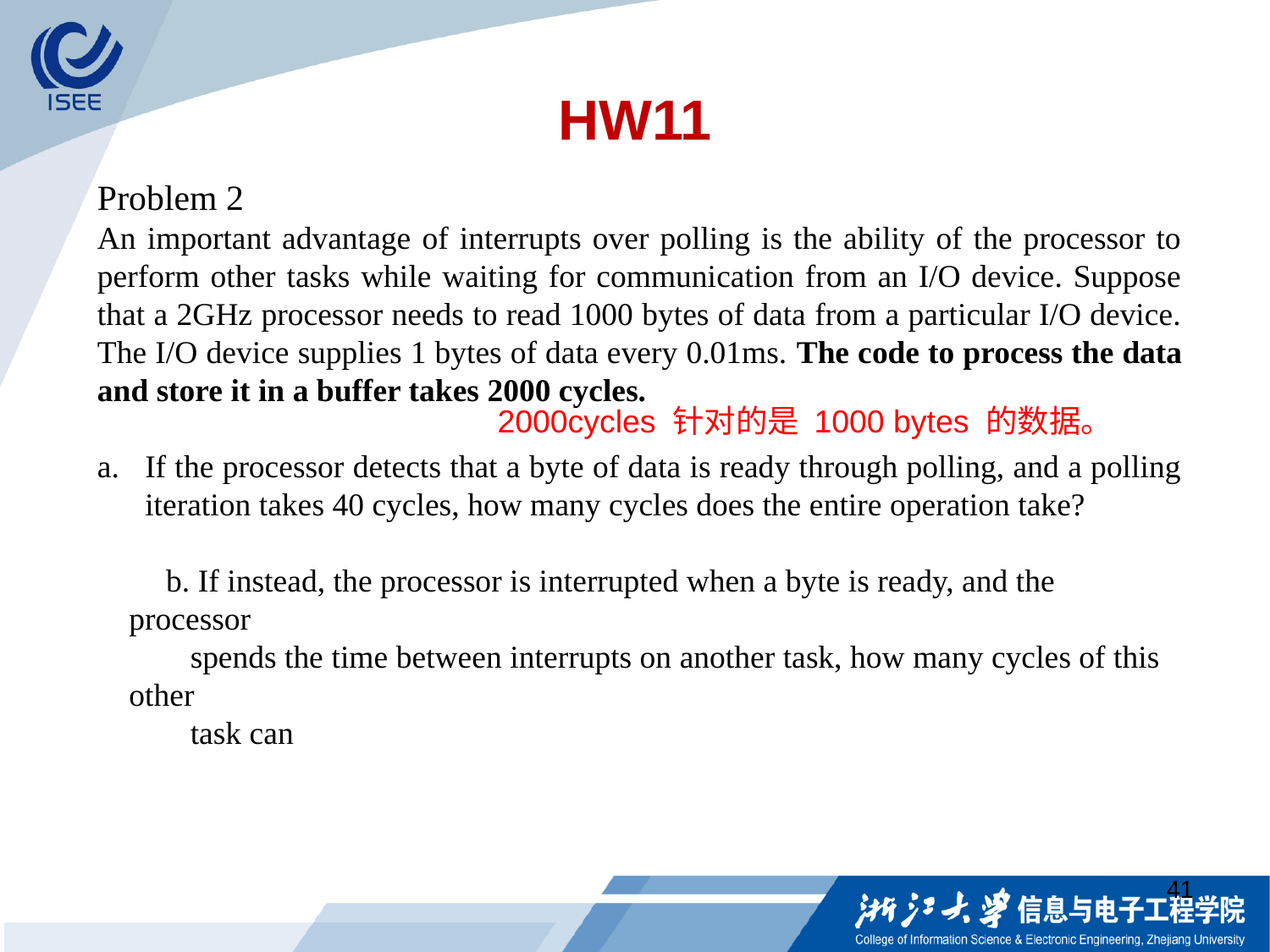

# HW11
Problem 2
An important advantage of interrupts over polling is the ability of the processor to perform other tasks while waiting for communication from an I/O device. Suppose that a 2GHz processor needs to read 1000 bytes of data from a particular I/O device. The I/O device supplies 1 bytes of data every 0.01ms. The code to process the data and store it in a buffer takes 2000 cycles.

If the processor detects that a byte of data is ready through polling, and a polling iteration takes 40 cycles, how many cycles does the entire operation take?

b. If instead, the processor is interrupted when a byte is ready, and the processor
   spends the time between interrupts on another task, how many cycles of this other
   task can
2000cycles 针对的是 1000 bytes 的数据。
41